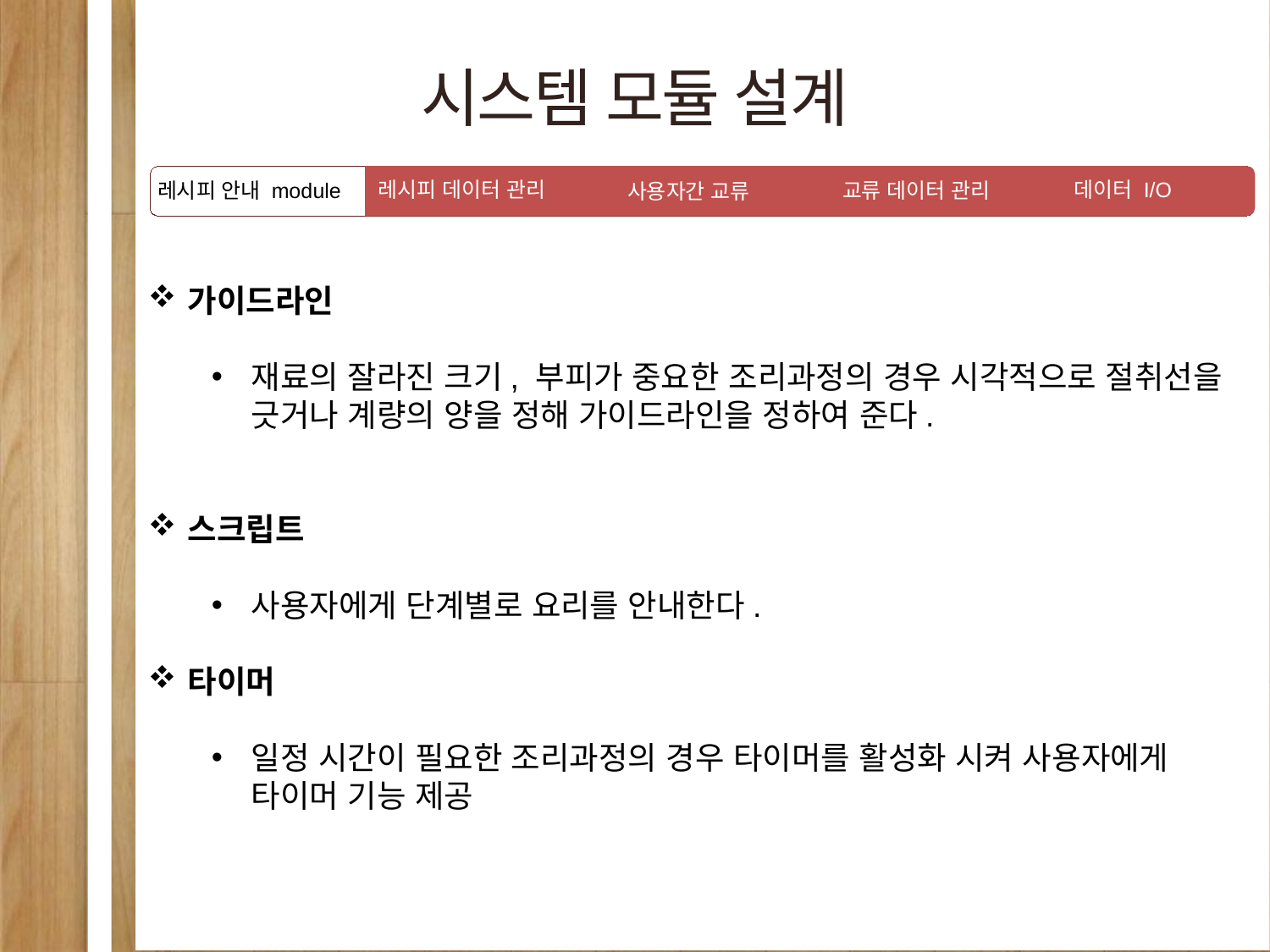

시스템 모듈 설계

레시피 데이터 관리
데이터 I/O
교류 데이터 관리
레시피 안내 module
사용자간 교류

가이드라인

재료의 잘라진 크기, 부피가 중요한 조리과정의 경우 시각적으로 절취선을 긋거나 계량의 양을 정해 가이드라인을 정하여 준다.

스크립트

사용자에게 단계별로 요리를 안내한다.

타이머

일정 시간이 필요한 조리과정의 경우 타이머를 활성화 시켜 사용자에게 타이머 기능 제공